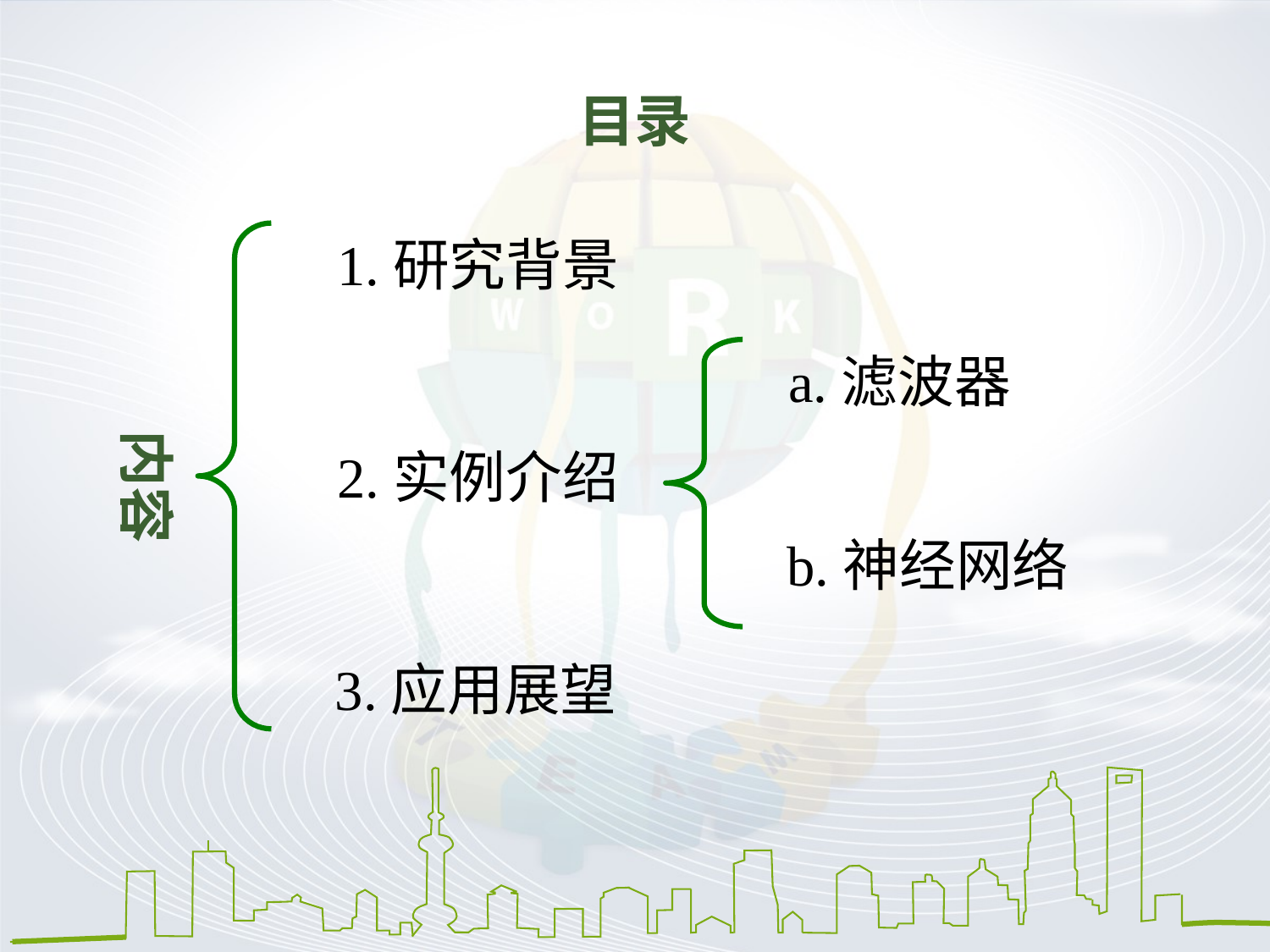

# 目录

内容
1.研究背景

a.滤波器
2.实例介绍
b.神经网络
3.应用展望